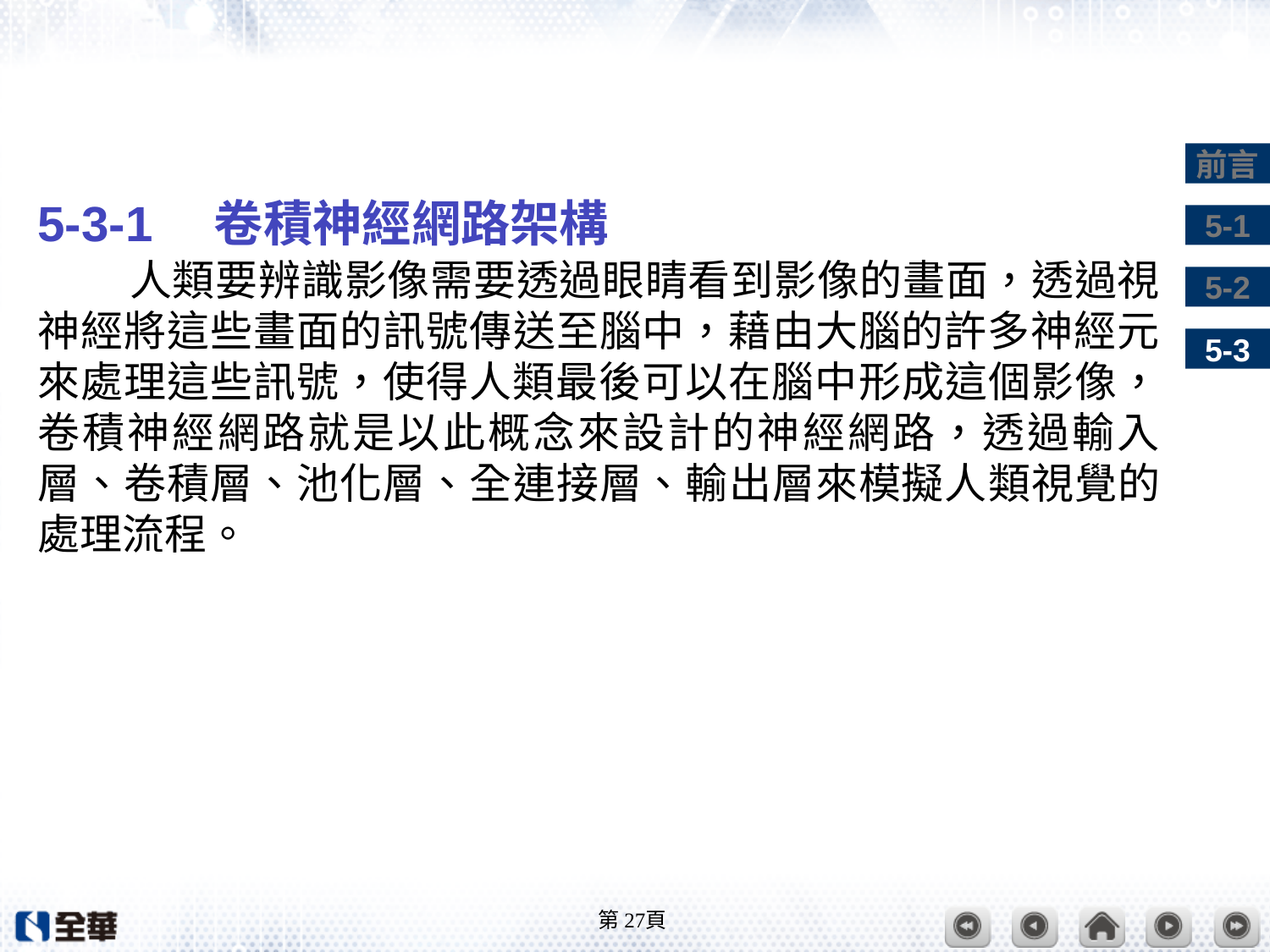

#
5-3-1　卷積神經網路架構
        人類要辨識影像需要透過眼睛看到影像的畫面，透過視神經將這些畫面的訊號傳送至腦中，藉由大腦的許多神經元來處理這些訊號，使得人類最後可以在腦中形成這個影像，卷積神經網路就是以此概念來設計的神經網路，透過輸入層、卷積層、池化層、全連接層、輸出層來模擬人類視覺的處理流程。